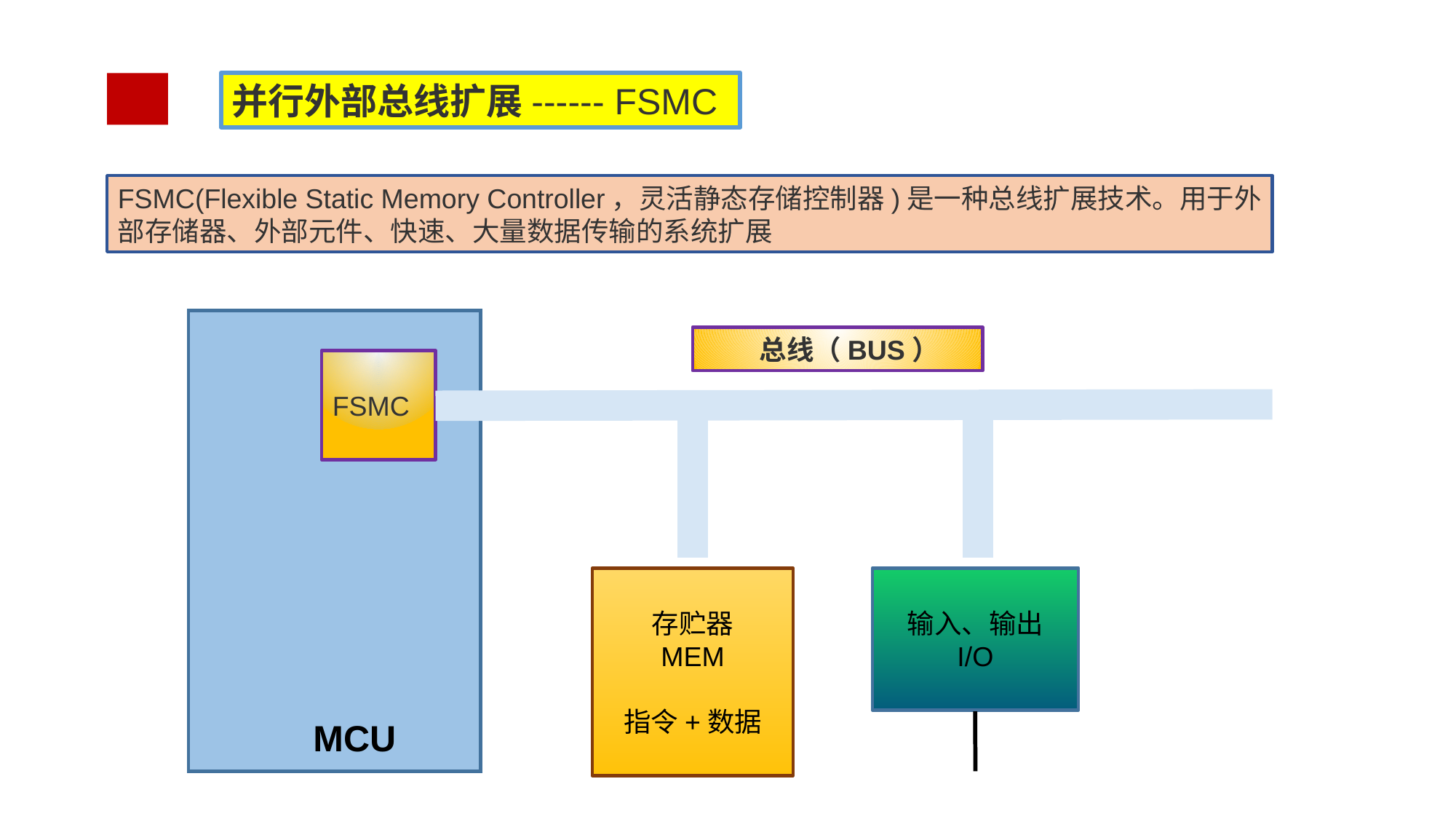

并行外部总线扩展------ FSMC

FSMC(Flexible Static Memory Controller，灵活静态存储控制器)是一种总线扩展技术。用于外部存储器、外部元件、快速、大量数据传输的系统扩展

        总线（BUS）

FSMC

存贮器
MEM

指令+数据

输入、输出
I/O

MCU